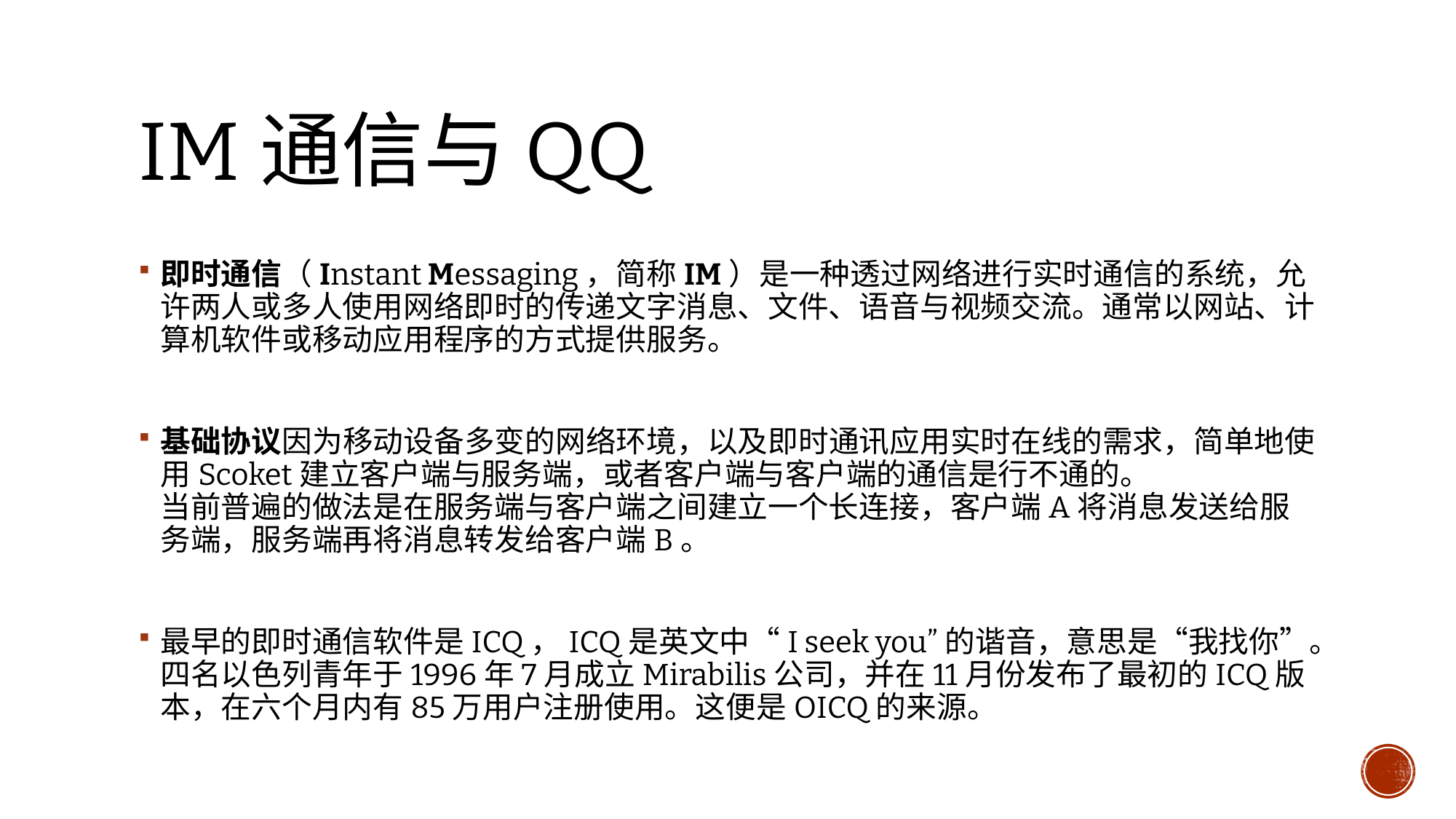

# IM通信与QQ
即时通信（Instant Messaging，简称IM）是一种透过网络进行实时通信的系统，允许两人或多人使用网络即时的传递文字消息、文件、语音与视频交流。通常以网站、计算机软件或移动应用程序的方式提供服务。

基础协议因为移动设备多变的网络环境，以及即时通讯应用实时在线的需求，简单地使用Scoket建立客户端与服务端，或者客户端与客户端的通信是行不通的。
当前普遍的做法是在服务端与客户端之间建立一个长连接，客户端A将消息发送给服务端，服务端再将消息转发给客户端B。

最早的即时通信软件是ICQ，ICQ是英文中“I seek you”的谐音，意思是“我找你”。四名以色列青年于1996年7月成立Mirabilis公司，并在11月份发布了最初的ICQ版本，在六个月内有85万用户注册使用。这便是OICQ的来源。